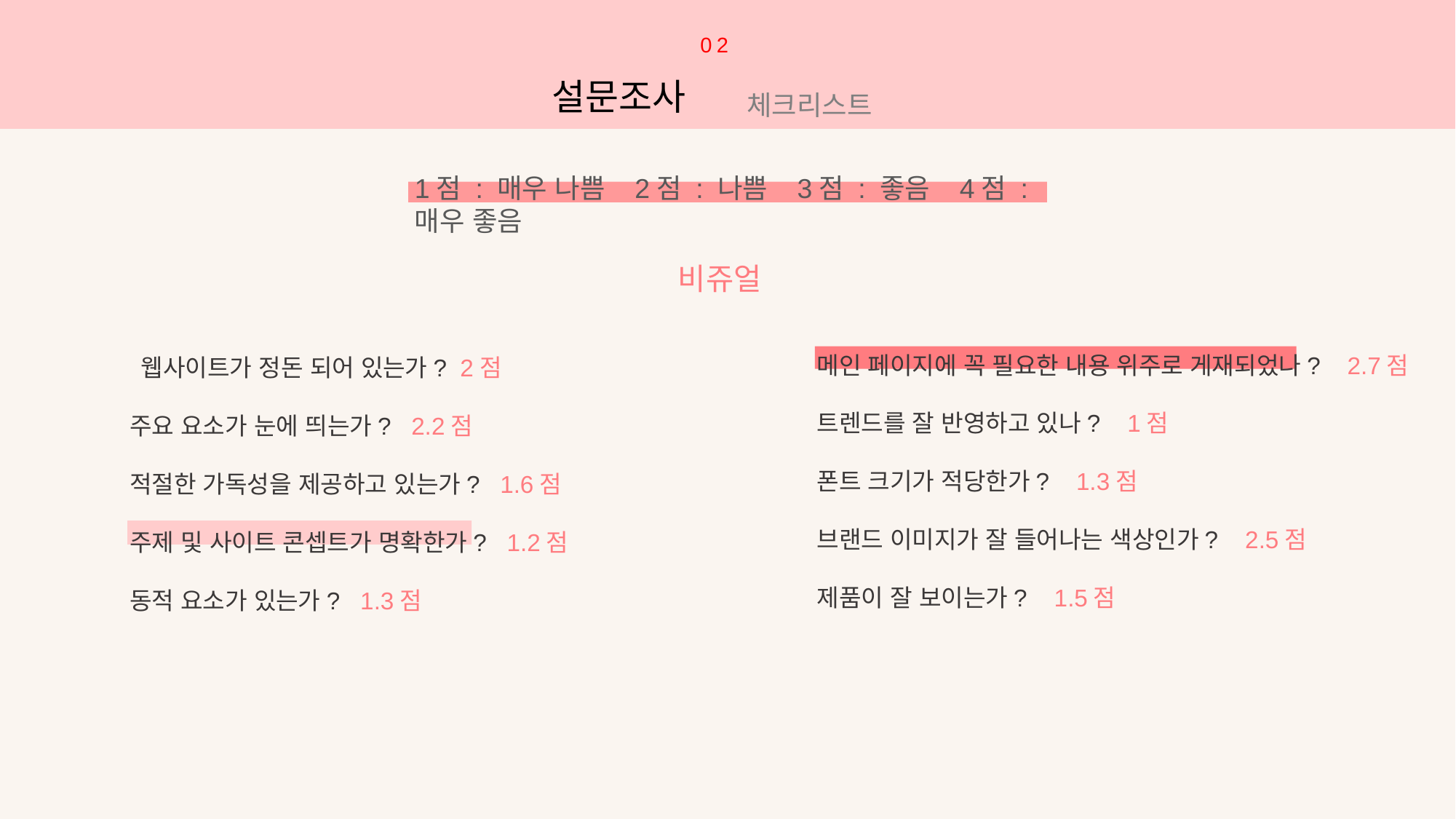

02
18
설문조사
 체크리스트
1점 : 매우 나쁨   2점 : 나쁨   3점 : 좋음   4점 : 매우 좋음

비쥬얼
메인 페이지에 꼭 필요한 내용 위주로 게재되었나?    2.7점
트렌드를 잘 반영하고 있나?    1점
폰트 크기가 적당한가?    1.3점
브랜드 이미지가 잘 들어나는 색상인가?    2.5점
제품이 잘 보이는가?    1.5점

 웹사이트가 정돈 되어 있는가?  2점
주요 요소가 눈에 띄는가?   2.2점
적절한 가독성을 제공하고 있는가?   1.6점
주제 및 사이트 콘셉트가 명확한가?   1.2점
동적 요소가 있는가?   1.3점